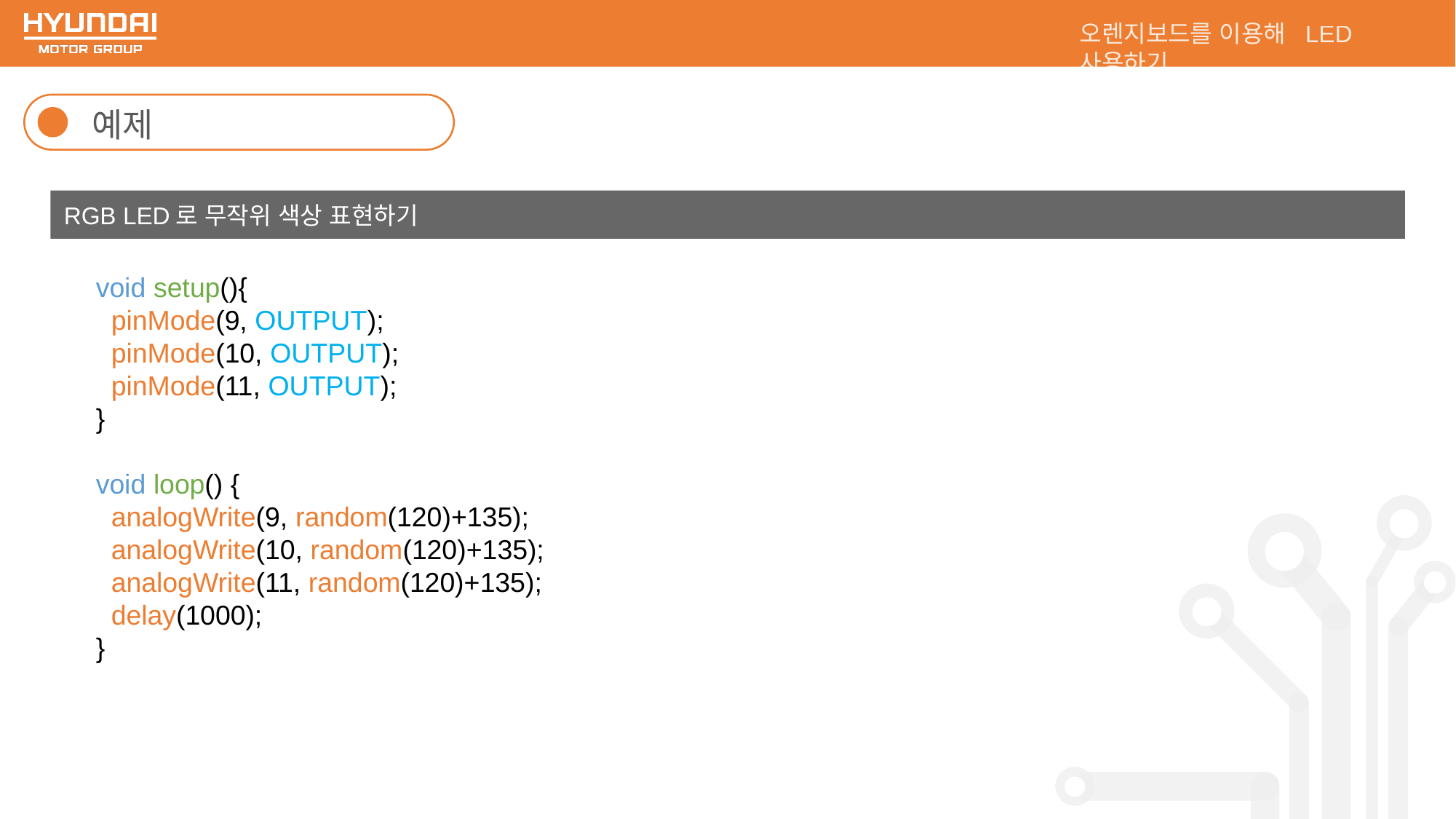

오렌지보드를 이용해  LED 사용하기
예제

RGB LED로 무작위 색상 표현하기
void setup(){
  pinMode(9, OUTPUT);
  pinMode(10, OUTPUT);
  pinMode(11, OUTPUT);
}

void loop() {
  analogWrite(9, random(120)+135);
  analogWrite(10, random(120)+135);
  analogWrite(11, random(120)+135);
  delay(1000);
}